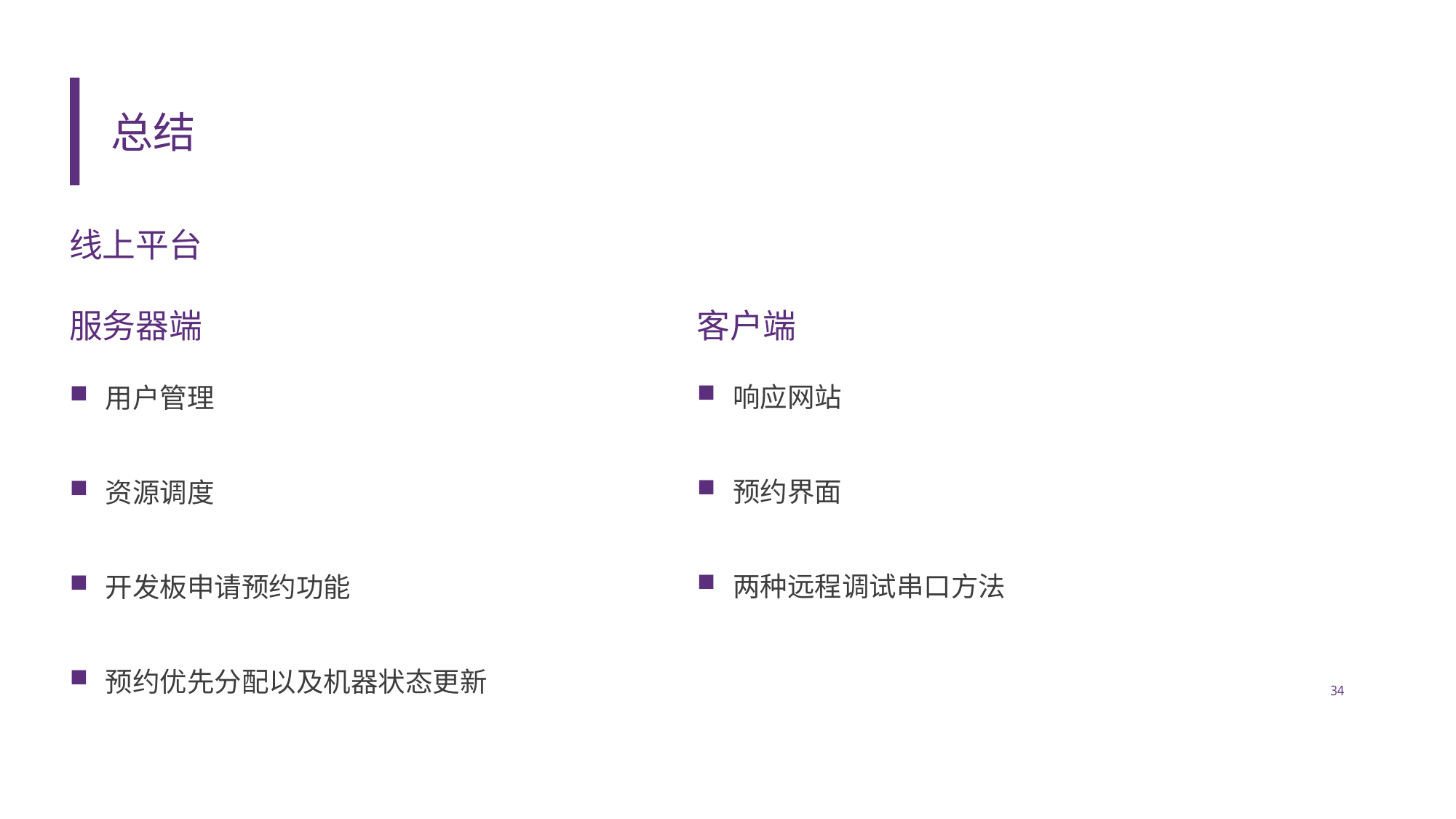

# 总结
线上平台
客户端
服务器端
响应网站

预约界面

两种远程调试串口方法

用户管理

资源调度

开发板申请预约功能

预约优先分配以及机器状态更新

34